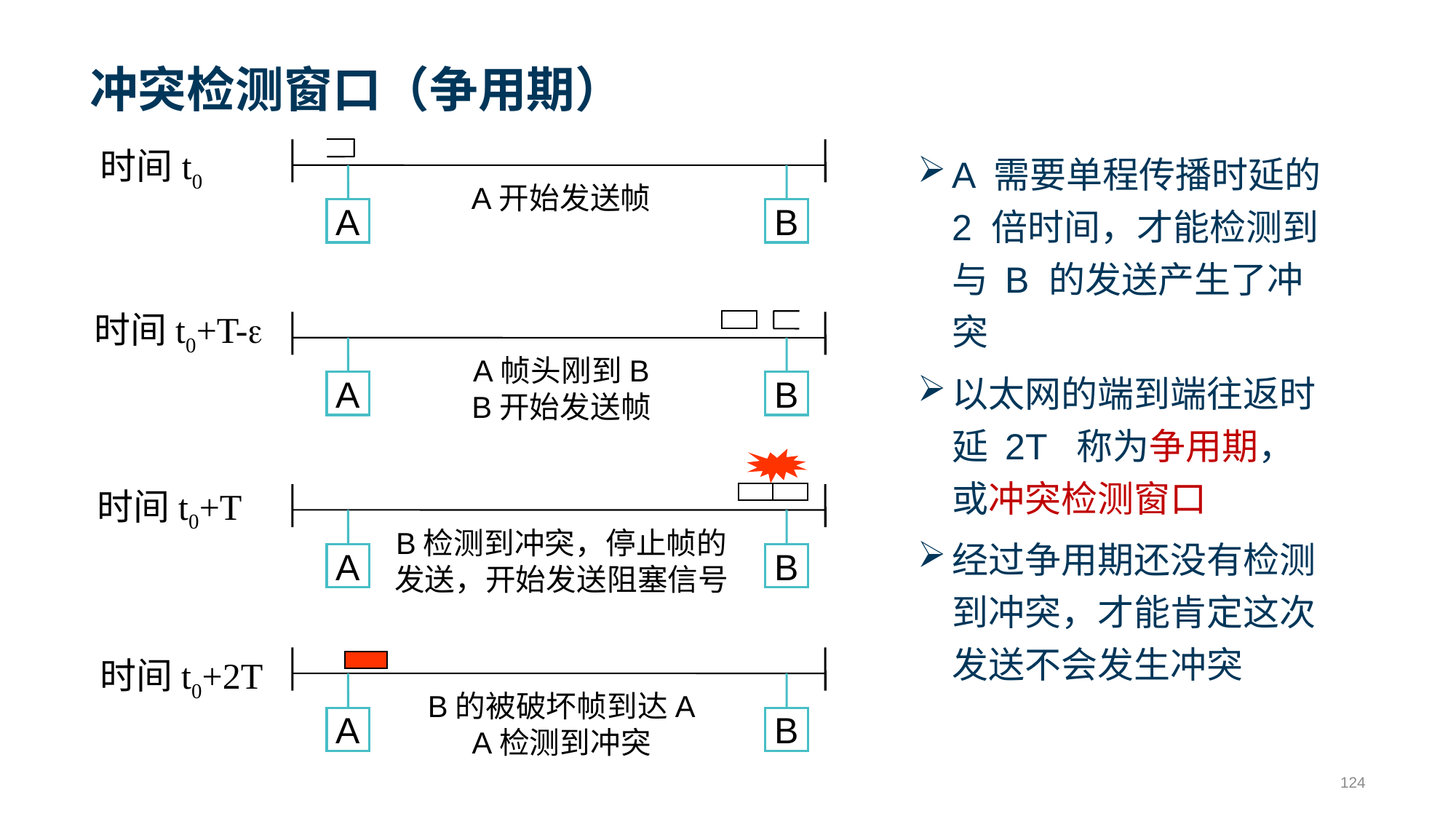

# 冲突检测窗口（争用期）
时间t0
A 需要单程传播时延的 2 倍时间，才能检测到与 B 的发送产生了冲突
以太网的端到端往返时延 2T  称为争用期，或冲突检测窗口
经过争用期还没有检测到冲突，才能肯定这次发送不会发生冲突

A

B
A开始发送帧
时间t0+T-ε

A

B
A帧头刚到B
B开始发送帧

时间t0+T

A

B
B检测到冲突，停止帧的
发送，开始发送阻塞信号
时间t0+2T

A

B
B的被破坏帧到达A
A检测到冲突
124